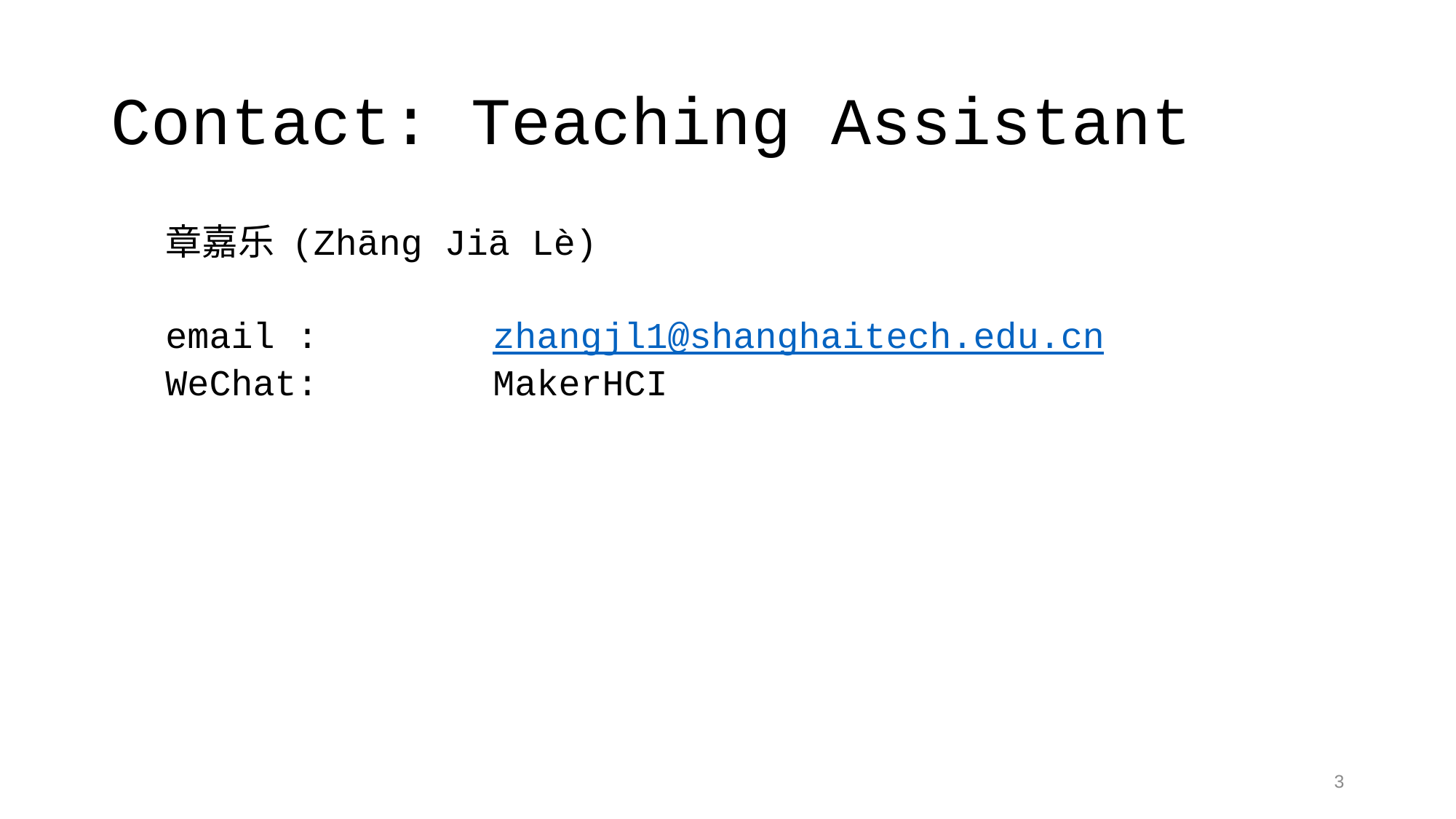

# Contact: Teaching Assistant
章嘉乐 (Zhāng Jiā Lè)

email :		zhangjl1@shanghaitech.edu.cn
WeChat:		MakerHCI

3